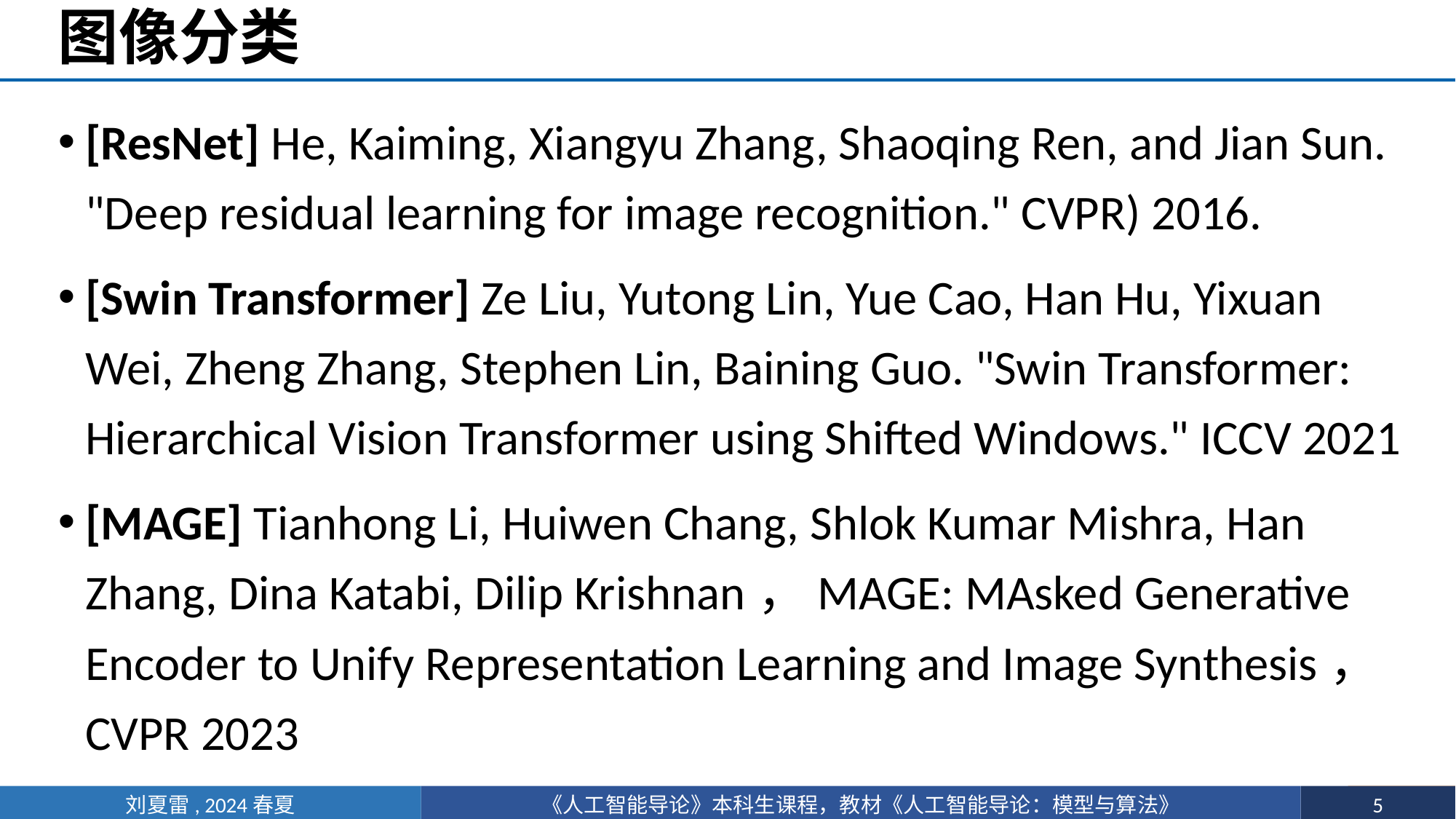

# 图像分类
[ResNet] He, Kaiming, Xiangyu Zhang, Shaoqing Ren, and Jian Sun. "Deep residual learning for image recognition." CVPR) 2016.
[Swin Transformer] Ze Liu, Yutong Lin, Yue Cao, Han Hu, Yixuan Wei, Zheng Zhang, Stephen Lin, Baining Guo. "Swin Transformer: Hierarchical Vision Transformer using Shifted Windows." ICCV 2021
[MAGE] Tianhong Li, Huiwen Chang, Shlok Kumar Mishra, Han Zhang, Dina Katabi, Dilip Krishnan，MAGE: MAsked Generative Encoder to Unify Representation Learning and Image Synthesis， CVPR 2023